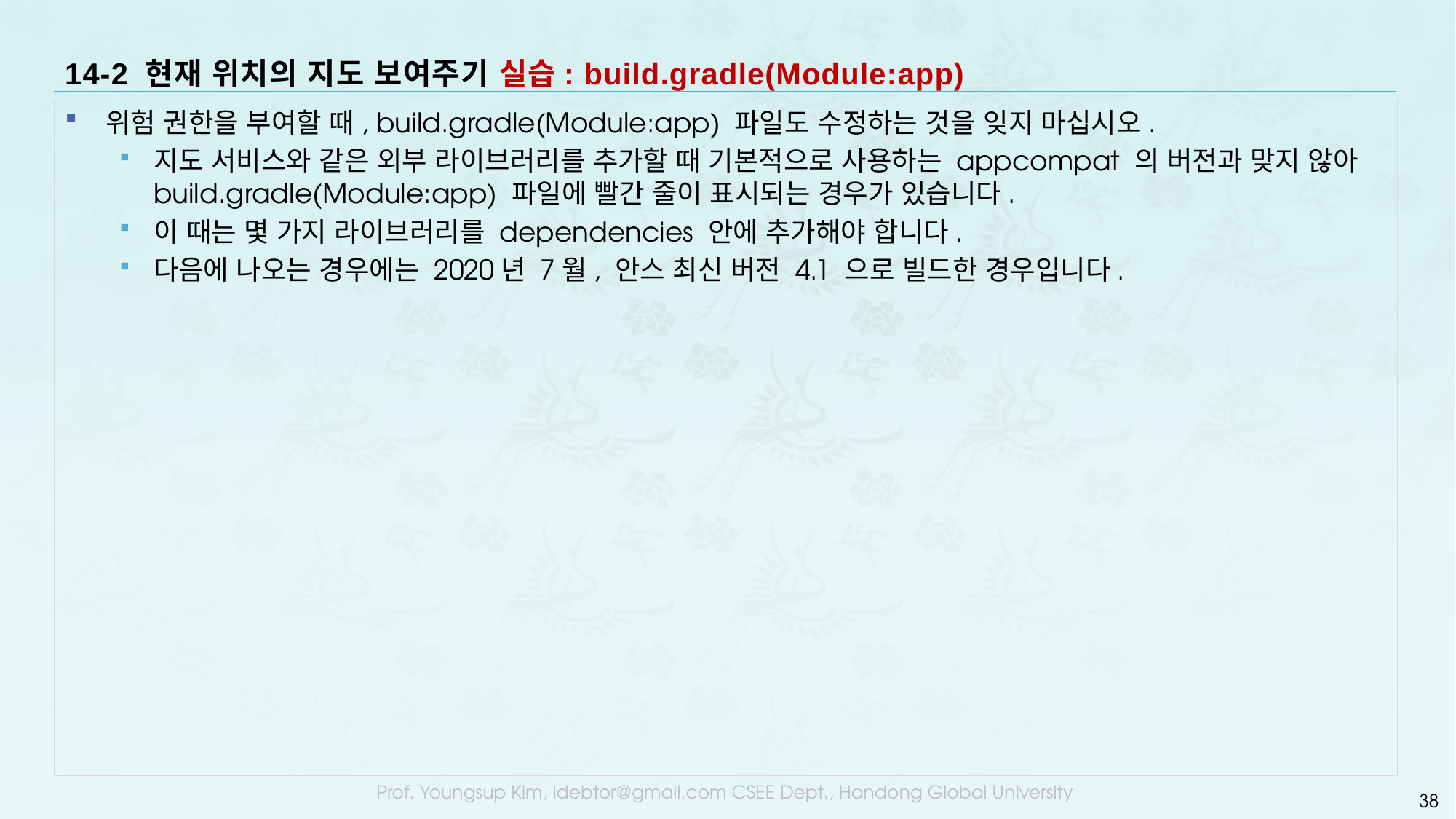

# 14-2 현재 위치의 지도 보여주기 실습: build.gradle(Module:app)
위험 권한을 부여할 때, build.gradle(Module:app) 파일도 수정하는 것을 잊지 마십시오.
지도 서비스와 같은 외부 라이브러리를 추가할 때 기본적으로 사용하는 appcompat 의 버전과 맞지 않아 build.gradle(Module:app) 파일에 빨간 줄이 표시되는 경우가 있습니다.
이 때는 몇 가지 라이브러리를 dependencies 안에 추가해야 합니다.
다음에 나오는 경우에는 2020년 7월, 안스 최신 버전 4.1 으로 빌드한 경우입니다.
38